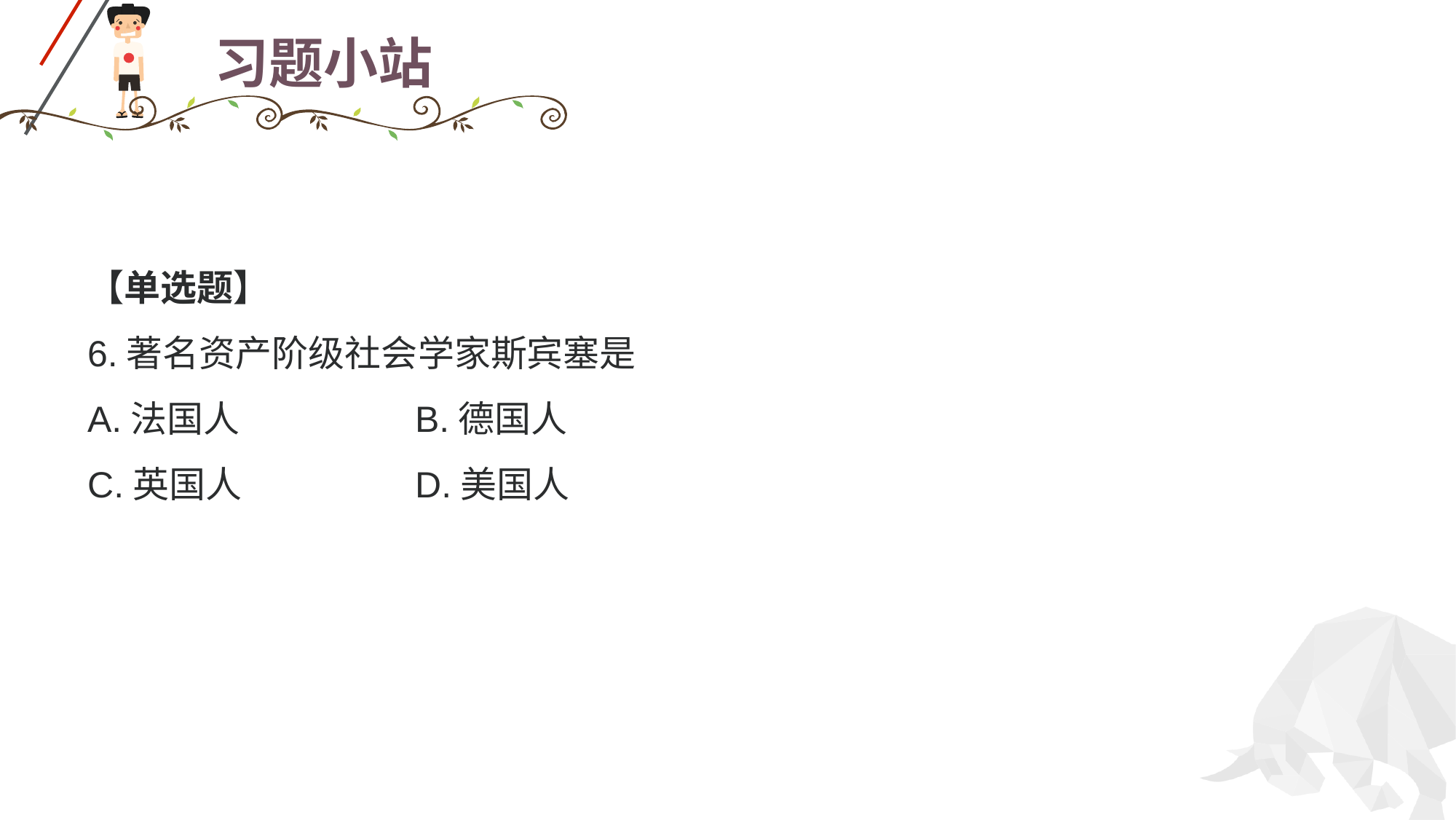

# 习题小站

【单选题】
6.著名资产阶级社会学家斯宾塞是
A.法国人          	B.德国人
C.英国人      		D.美国人